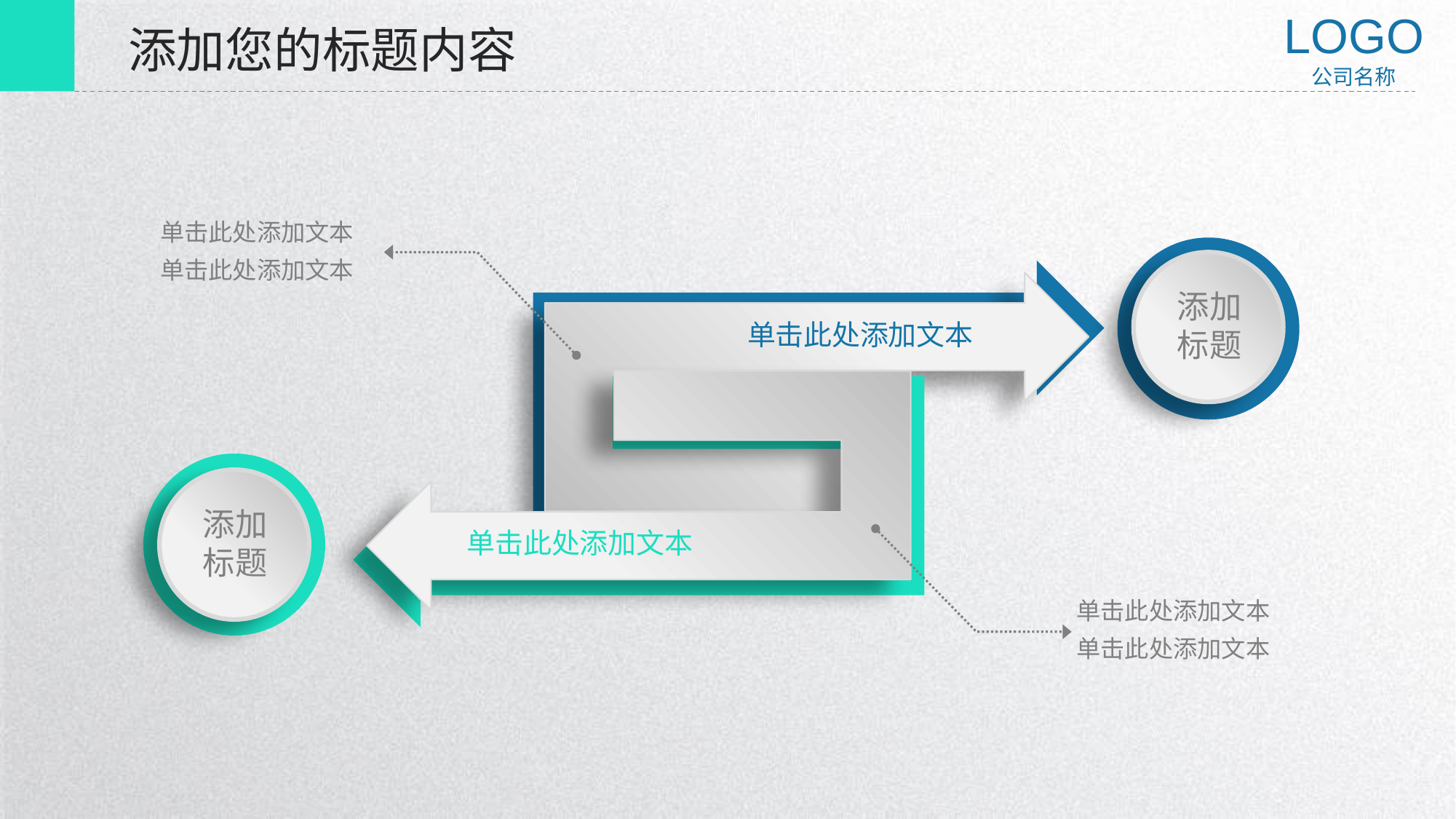

LOGO
公司名称
添加您的标题内容
单击此处添加文本
单击此处添加文本

添加
标题

单击此处添加文本

单击此处添加文本

添加
标题

单击此处添加文本
单击此处添加文本